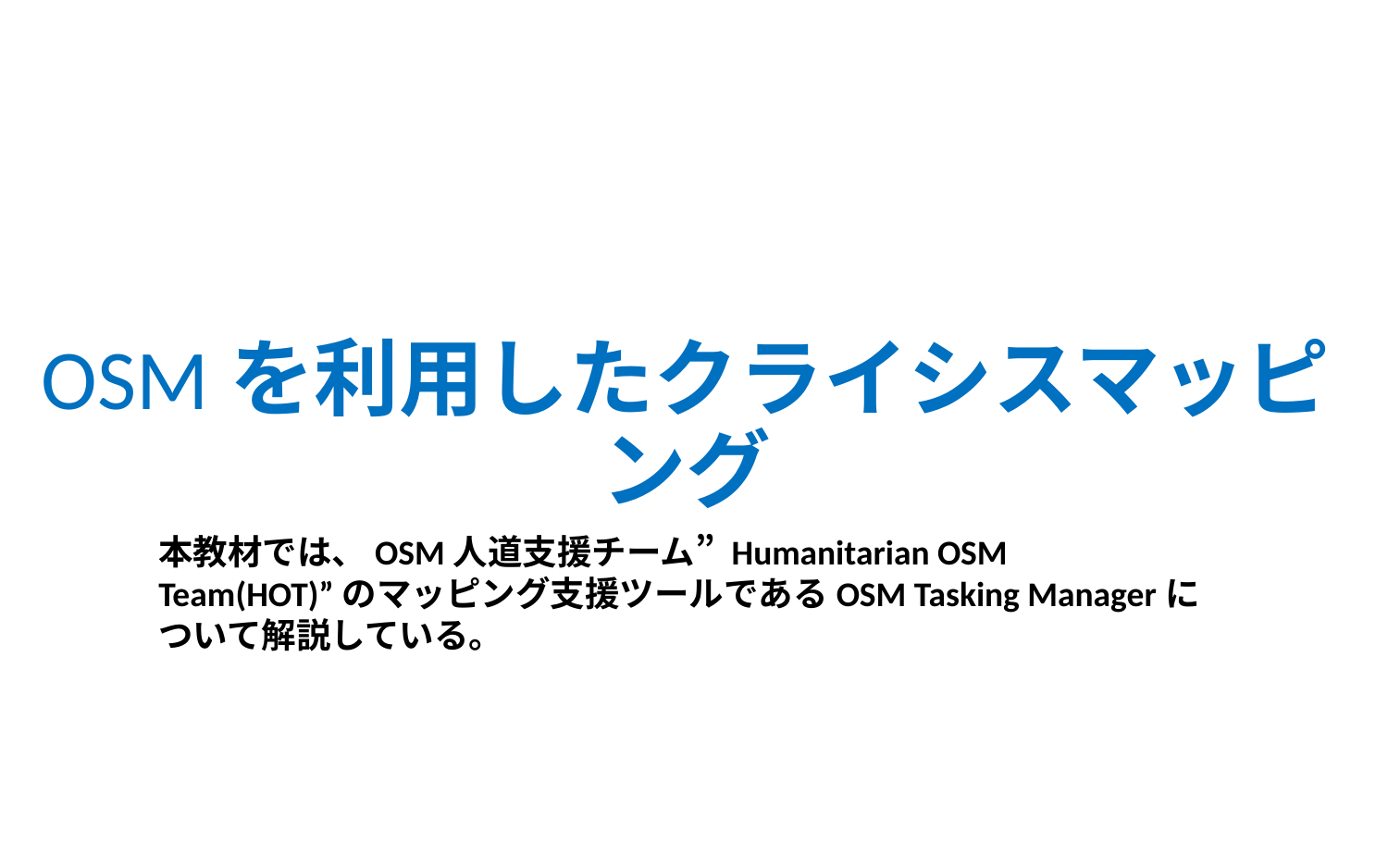

# OSMを利用したクライシスマッピング
本教材では、OSM人道支援チーム” Humanitarian OSM Team(HOT)”のマッピング支援ツールであるOSM Tasking Managerについて解説している。